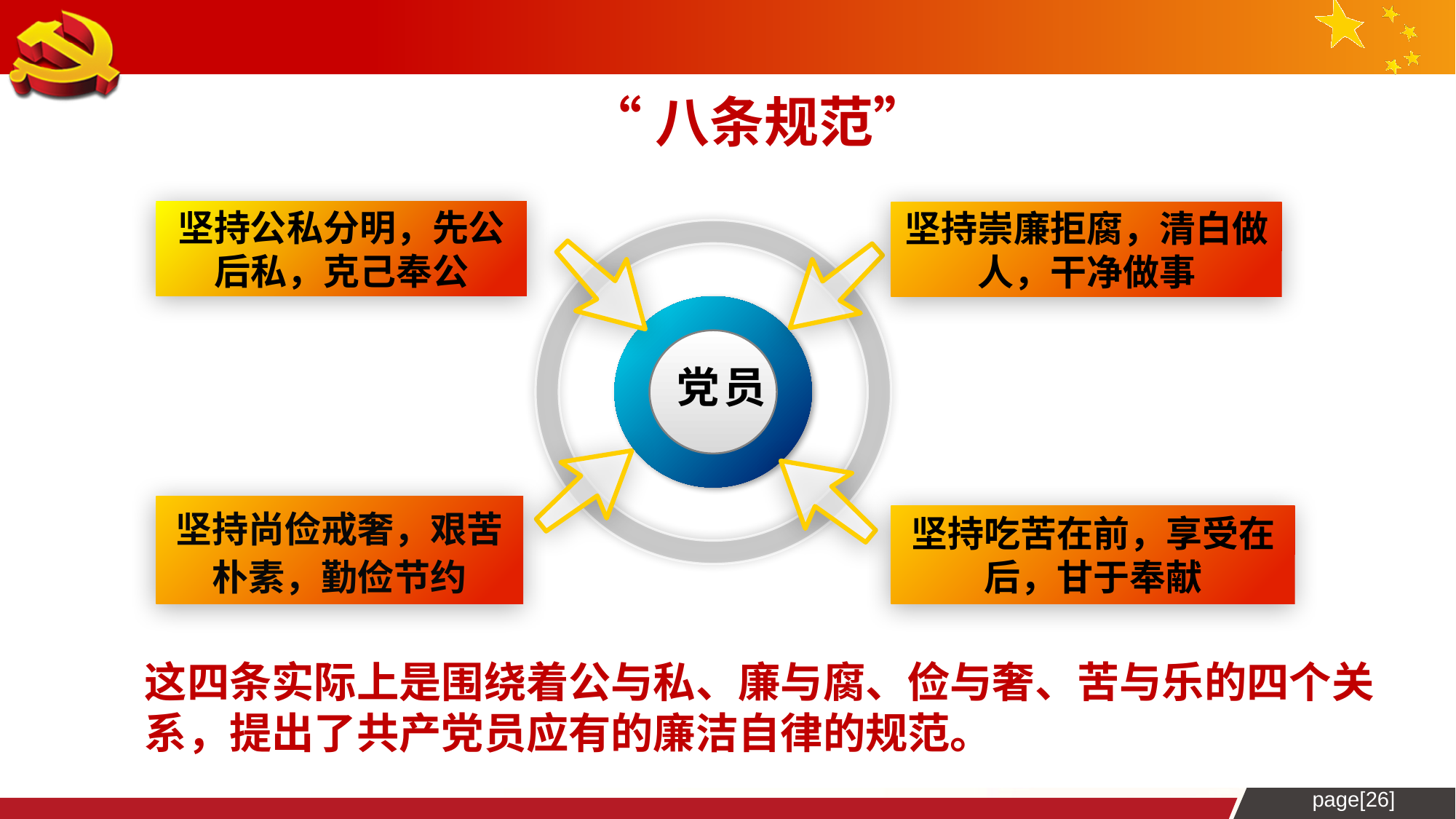

# “八条规范”
坚持公私分明，先公后私，克己奉公
坚持崇廉拒腐，清白做人，干净做事

党员

坚持尚俭戒奢，艰苦朴素，勤俭节约
坚持吃苦在前，享受在后，甘于奉献
这四条实际上是围绕着公与私、廉与腐、俭与奢、苦与乐的四个关系，提出了共产党员应有的廉洁自律的规范。